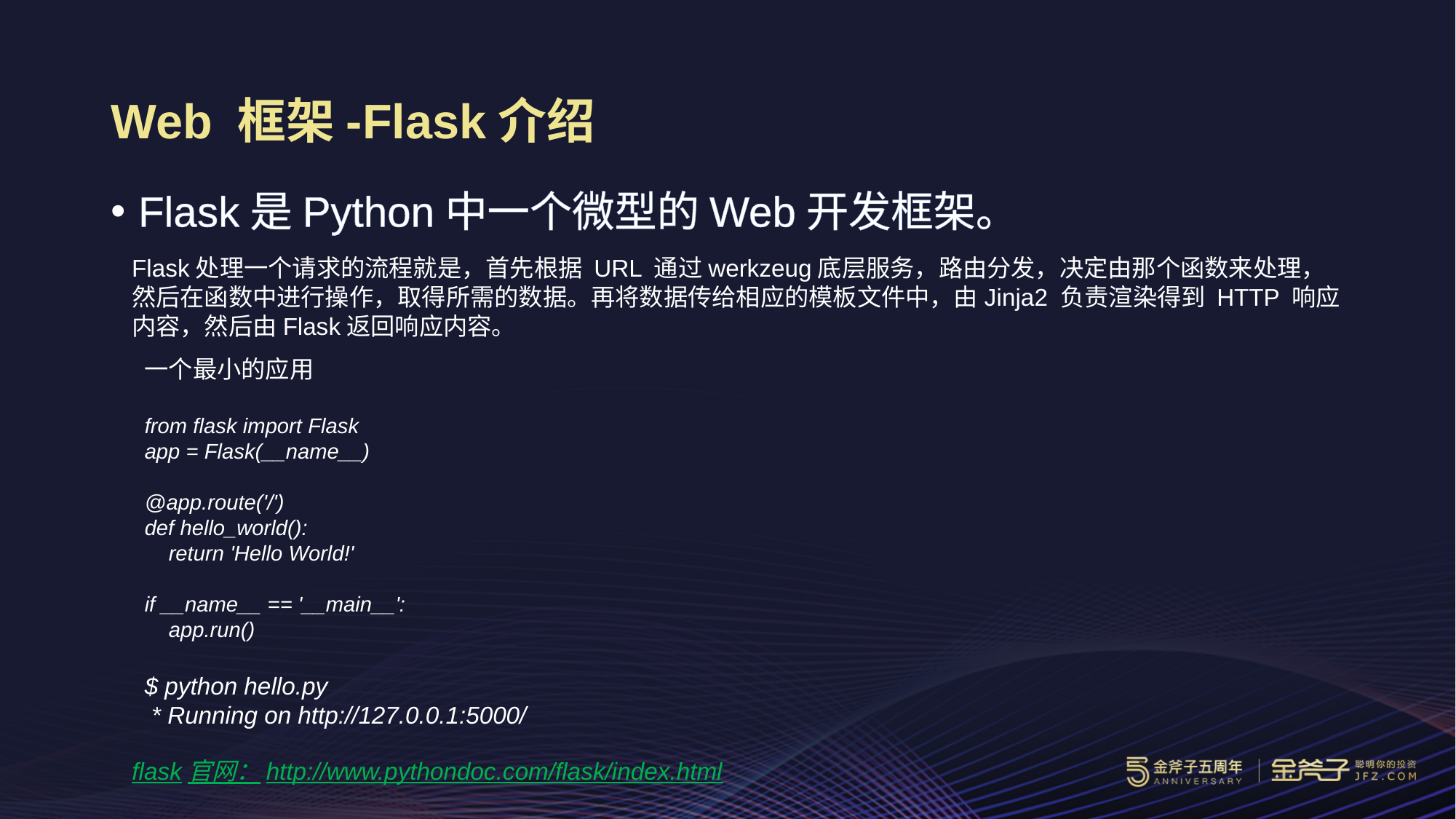

# Web 框架-Flask介绍
Flask是Python中一个微型的Web开发框架。
Flask处理一个请求的流程就是，首先根据 URL 通过werkzeug底层服务，路由分发，决定由那个函数来处理，然后在函数中进行操作，取得所需的数据。再将数据传给相应的模板文件中，由Jinja2 负责渲染得到 HTTP 响应内容，然后由Flask返回响应内容。
一个最小的应用

from flask import Flask
app = Flask(__name__)

@app.route('/')
def hello_world():
    return 'Hello World!'

if __name__ == '__main__':
    app.run()

$ python hello.py
 * Running on http://127.0.0.1:5000/
flask官网：http://www.pythondoc.com/flask/index.html